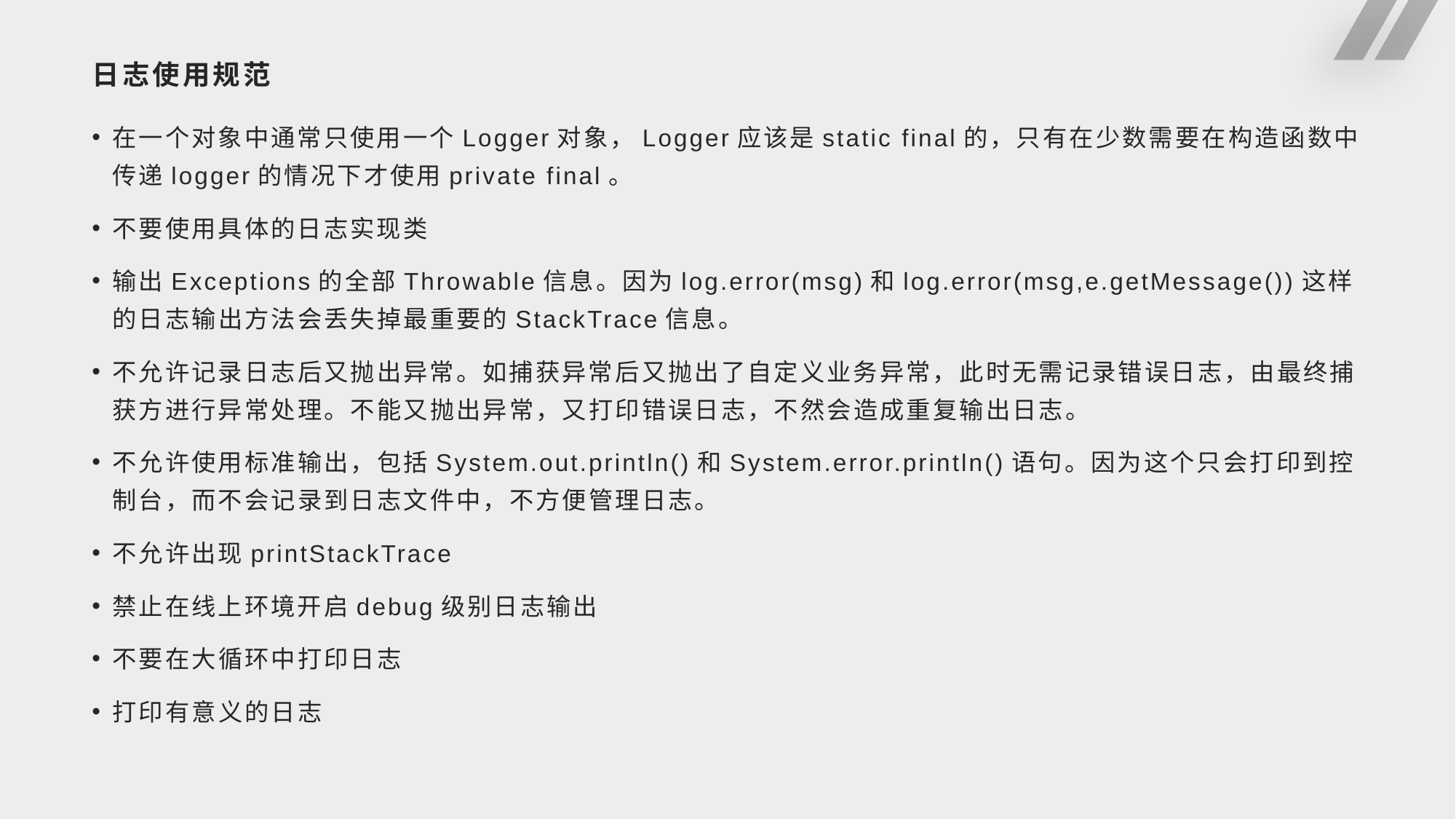

# 日志使用规范
在一个对象中通常只使用一个Logger对象，Logger应该是static final的，只有在少数需要在构造函数中传递logger的情况下才使用private final。
不要使用具体的日志实现类
输出Exceptions的全部Throwable信息。因为log.error(msg)和log.error(msg,e.getMessage())这样的日志输出方法会丢失掉最重要的StackTrace信息。
不允许记录日志后又抛出异常。如捕获异常后又抛出了自定义业务异常，此时无需记录错误日志，由最终捕获方进行异常处理。不能又抛出异常，又打印错误日志，不然会造成重复输出日志。
不允许使用标准输出，包括System.out.println()和System.error.println()语句。因为这个只会打印到控制台，而不会记录到日志文件中，不方便管理日志。
不允许出现printStackTrace
禁止在线上环境开启debug级别日志输出
不要在大循环中打印日志
打印有意义的日志